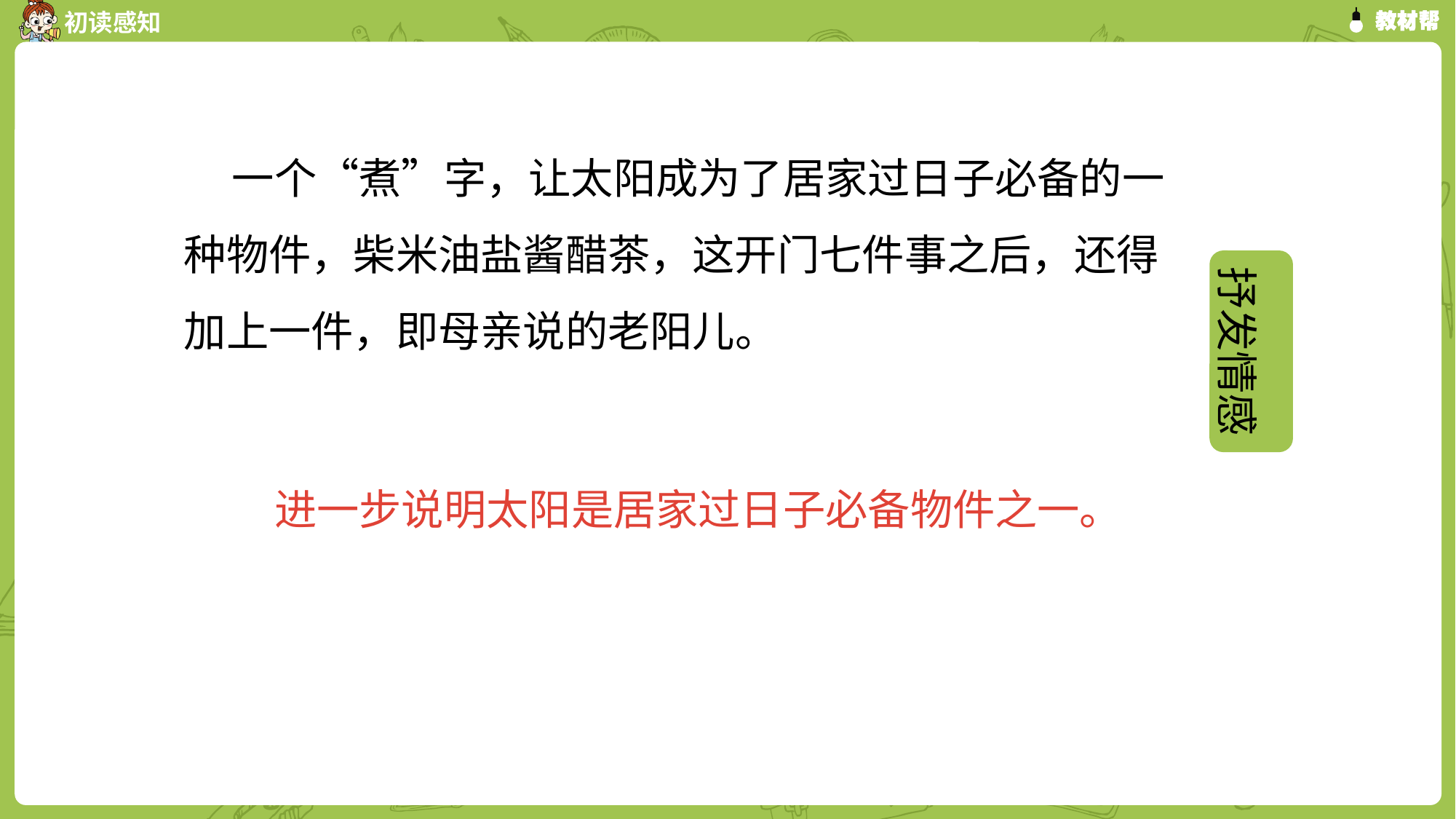

一个“煮”字，让太阳成为了居家过日子必备的一种物件，柴米油盐酱醋茶，这开门七件事之后，还得加上一件，即母亲说的老阳儿。
抒发情感
       进一步说明太阳是居家过日子必备物件之一。